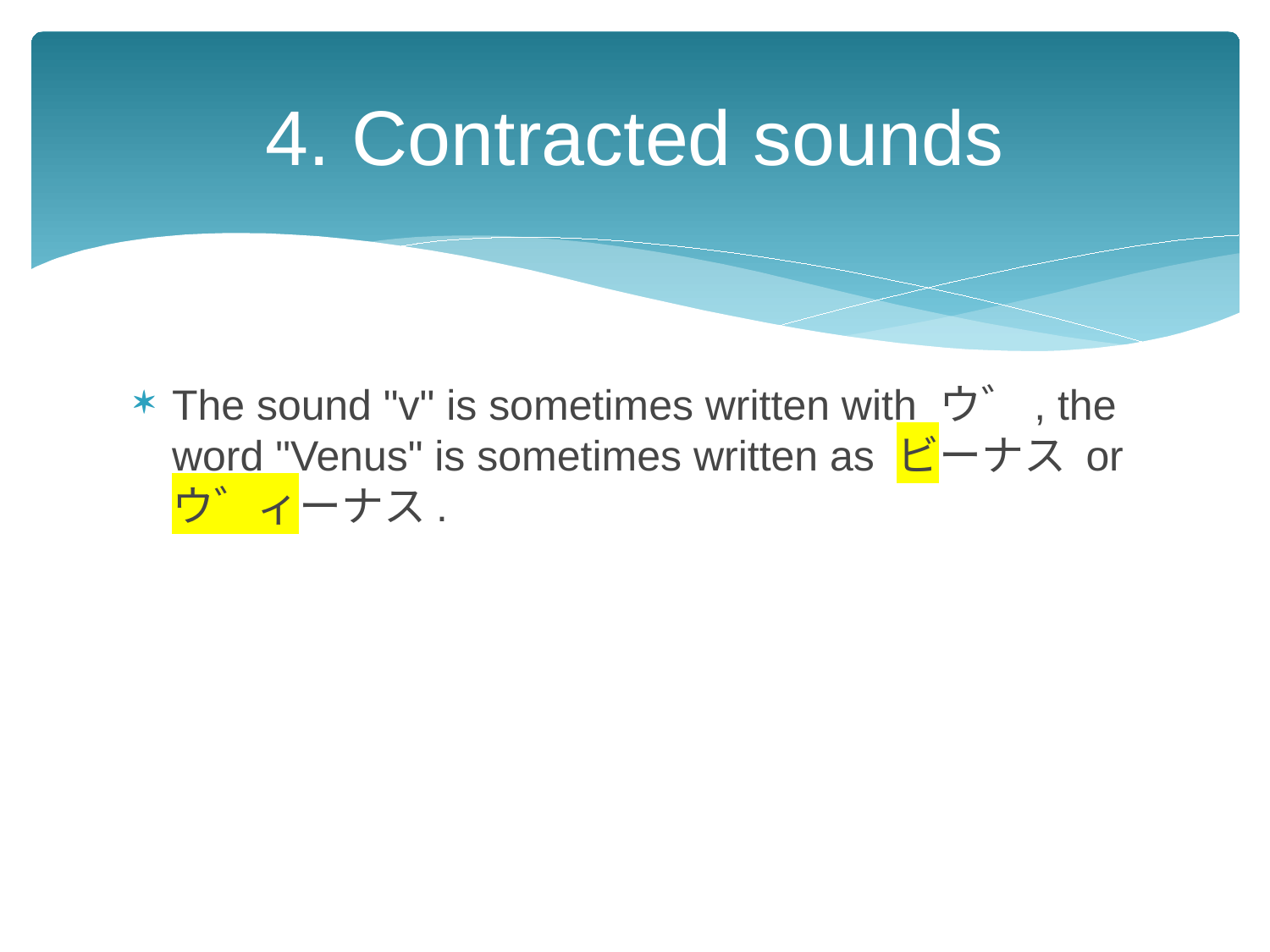

# 4. Contracted sounds
The sound "v" is sometimes written with ウ゛, the word "Venus" is sometimes written as ビーナス or ウ゛ィーナス.